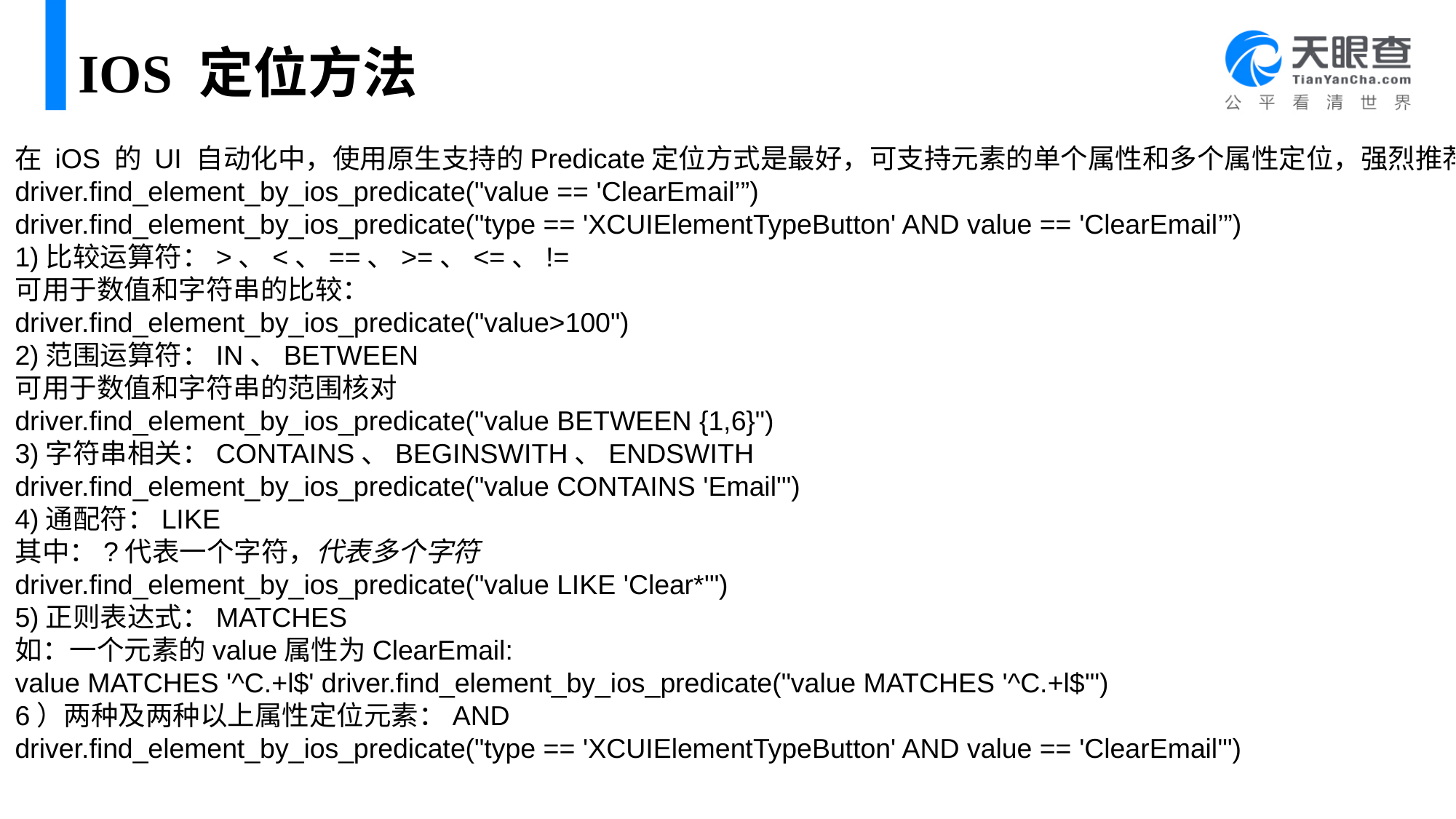

# IOS 定位方法
在 iOS 的 UI 自动化中，使用原生支持的Predicate定位方式是最好，可支持元素的单个属性和多个属性定位，强烈推荐使用。
driver.find_element_by_ios_predicate("value == 'ClearEmail’”)
driver.find_element_by_ios_predicate("type == 'XCUIElementTypeButton' AND value == 'ClearEmail’”)
1)比较运算符：>、<、==、>=、<=、!=
可用于数值和字符串的比较：
driver.find_element_by_ios_predicate("value>100")
2)范围运算符：IN、BETWEEN
可用于数值和字符串的范围核对
driver.find_element_by_ios_predicate("value BETWEEN {1,6}")
3)字符串相关：CONTAINS、BEGINSWITH、ENDSWITH
driver.find_element_by_ios_predicate("value CONTAINS 'Email'")
4)通配符：LIKE
其中：?代表一个字符，代表多个字符
driver.find_element_by_ios_predicate("value LIKE 'Clear*'")
5)正则表达式：MATCHES
如：一个元素的value属性为ClearEmail:
value MATCHES '^C.+l$' driver.find_element_by_ios_predicate("value MATCHES '^C.+l$'")
6）两种及两种以上属性定位元素：AND
driver.find_element_by_ios_predicate("type == 'XCUIElementTypeButton' AND value == 'ClearEmail'")